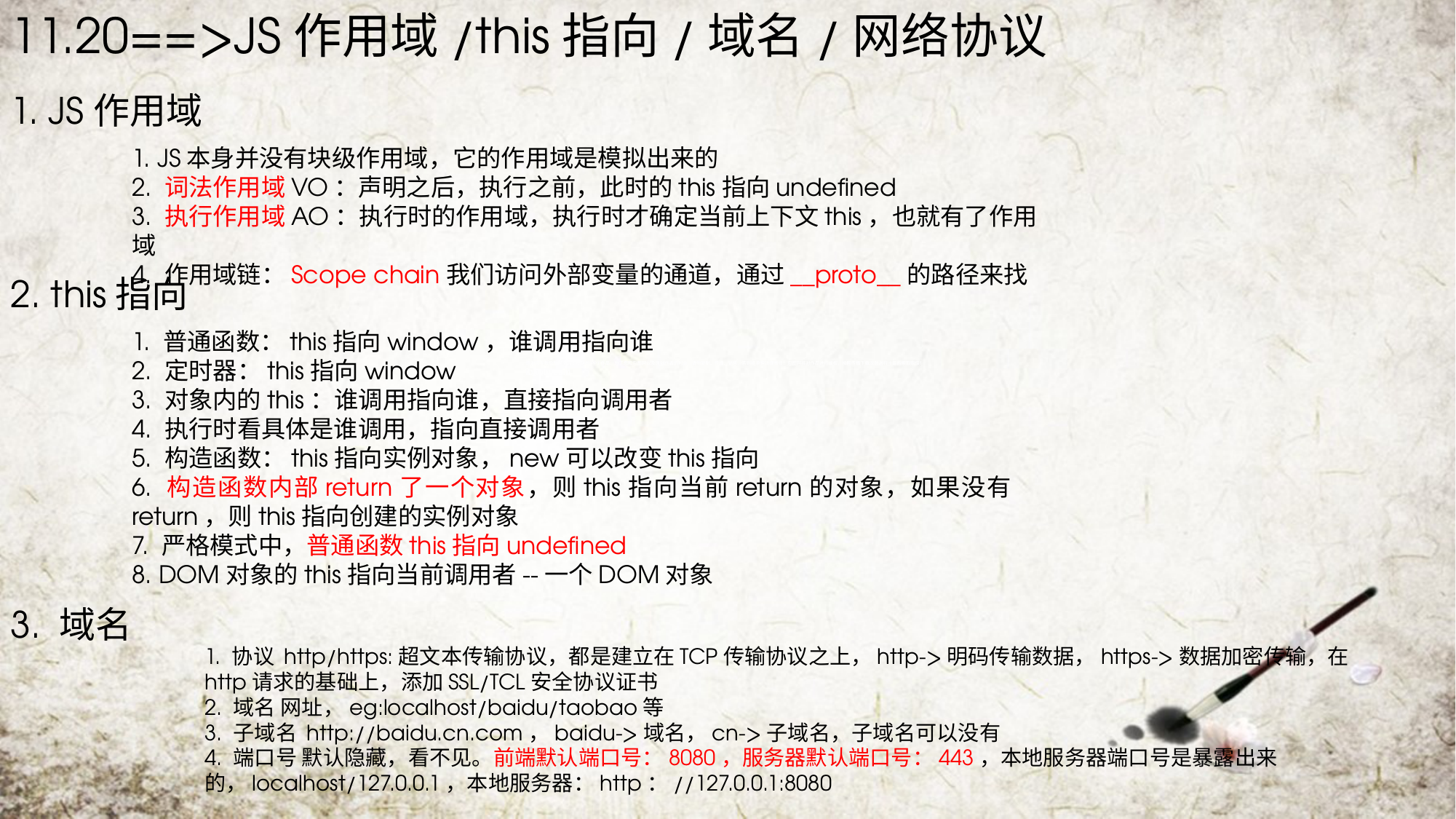

11.20==>JS作用域/this指向/域名/网络协议
1. JS作用域
1. JS本身并没有块级作用域，它的作用域是模拟出来的
2. 词法作用域VO：声明之后，执行之前，此时的this指向undefined
3. 执行作用域AO：执行时的作用域，执行时才确定当前上下文this，也就有了作用域
4. 作用域链：Scope chain我们访问外部变量的通道，通过__proto__的路径来找
2. this指向
1. 普通函数：this指向window，谁调用指向谁
2. 定时器：this指向window
3. 对象内的this：谁调用指向谁，直接指向调用者
4. 执行时看具体是谁调用，指向直接调用者
5. 构造函数：this指向实例对象，new可以改变this指向
6. 构造函数内部return了一个对象，则this指向当前return的对象，如果没有return，则this指向创建的实例对象
7. 严格模式中，普通函数this指向undefined
8. DOM对象的this指向当前调用者--一个DOM对象
3. 域名
1. 协议 http/https:超文本传输协议，都是建立在TCP传输协议之上，http->明码传输数据，https->数据加密传输，在http请求的基础上，添加SSL/TCL安全协议证书
2. 域名 网址，eg:localhost/baidu/taobao等
3. 子域名 http://baidu.cn.com，baidu->域名，cn->子域名，子域名可以没有
4. 端口号 默认隐藏，看不见。前端默认端口号：8080，服务器默认端口号：443，本地服务器端口号是暴露出来的，localhost/127.0.0.1，本地服务器：http：//127.0.0.1:8080